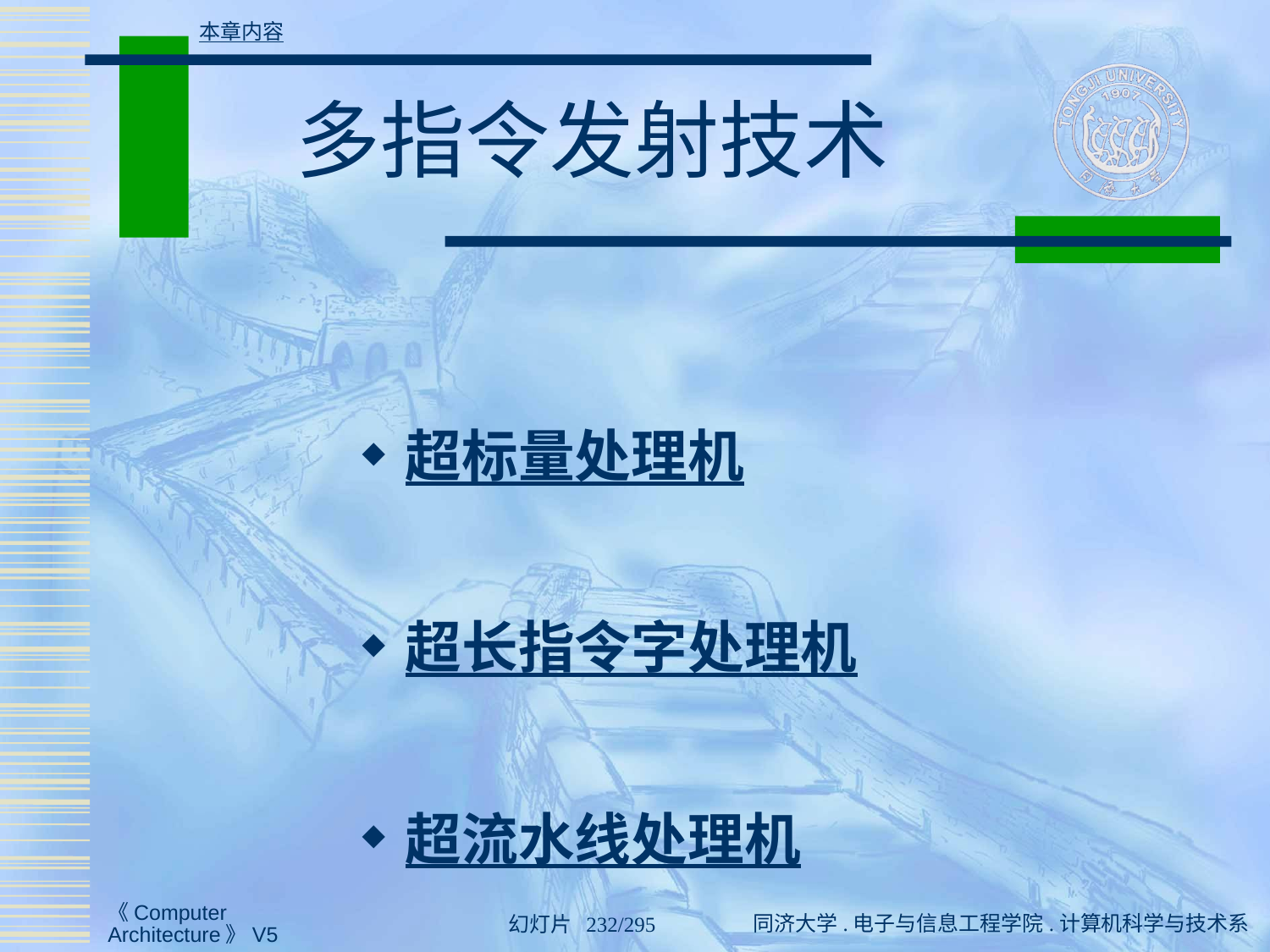

本章内容
# 多指令发射技术
超标量处理机
超长指令字处理机
超流水线处理机